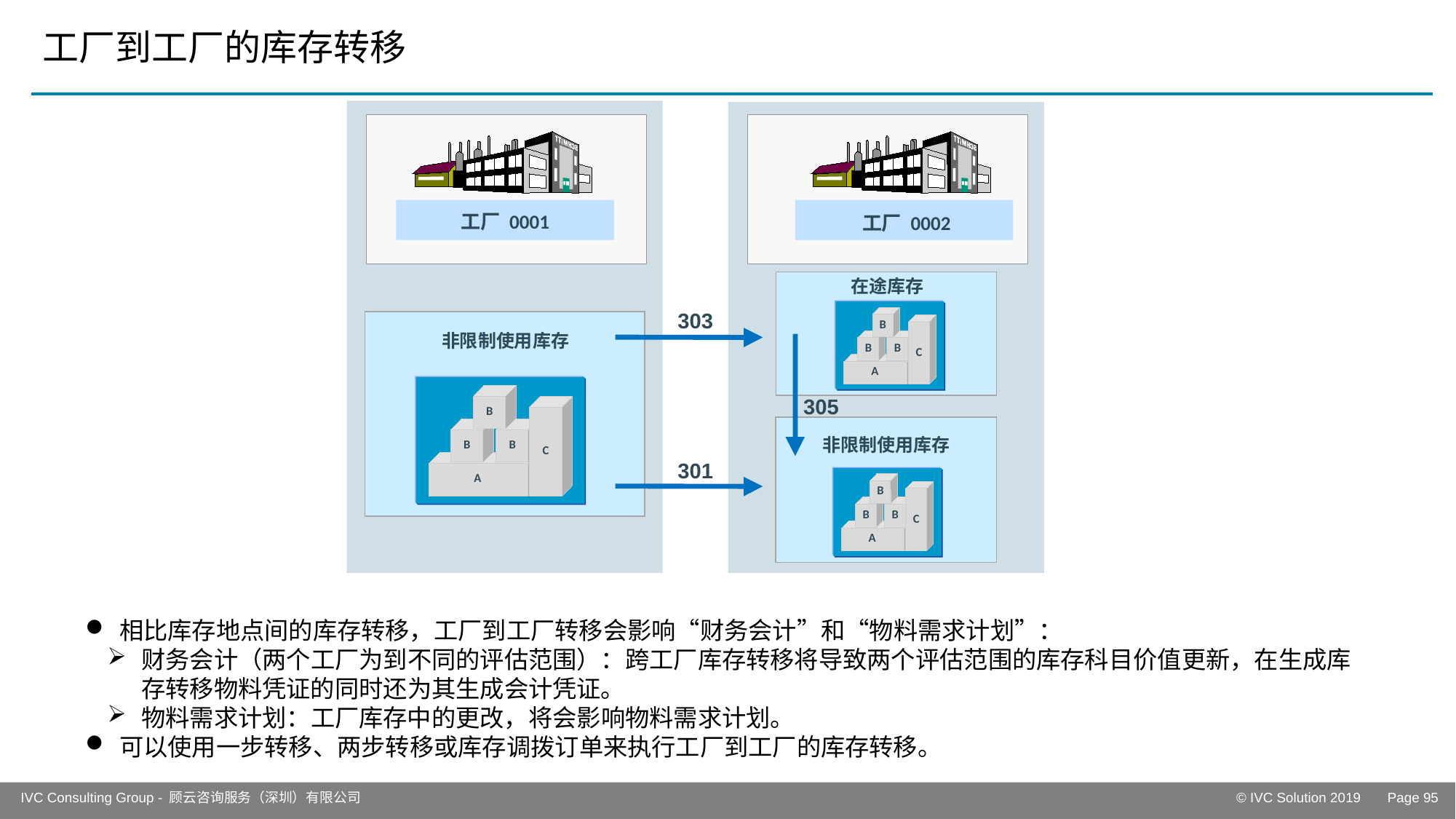

# 工厂到工厂的库存转移

工厂 0001
工厂 0002

在途库存

303

B

非限制使用库存

B
B
C

A

305

B

非限制使用库存
B
B
C
301

A

B

B
B
C

A
相比库存地点间的库存转移，工厂到工厂转移会影响“财务会计”和“物料需求计划”：
财务会计（两个工厂为到不同的评估范围）：跨工厂库存转移将导致两个评估范围的库存科目价值更新，在生成库存转移物料凭证的同时还为其生成会计凭证。
物料需求计划：工厂库存中的更改，将会影响物料需求计划。
可以使用一步转移、两步转移或库存调拨订单来执行工厂到工厂的库存转移。